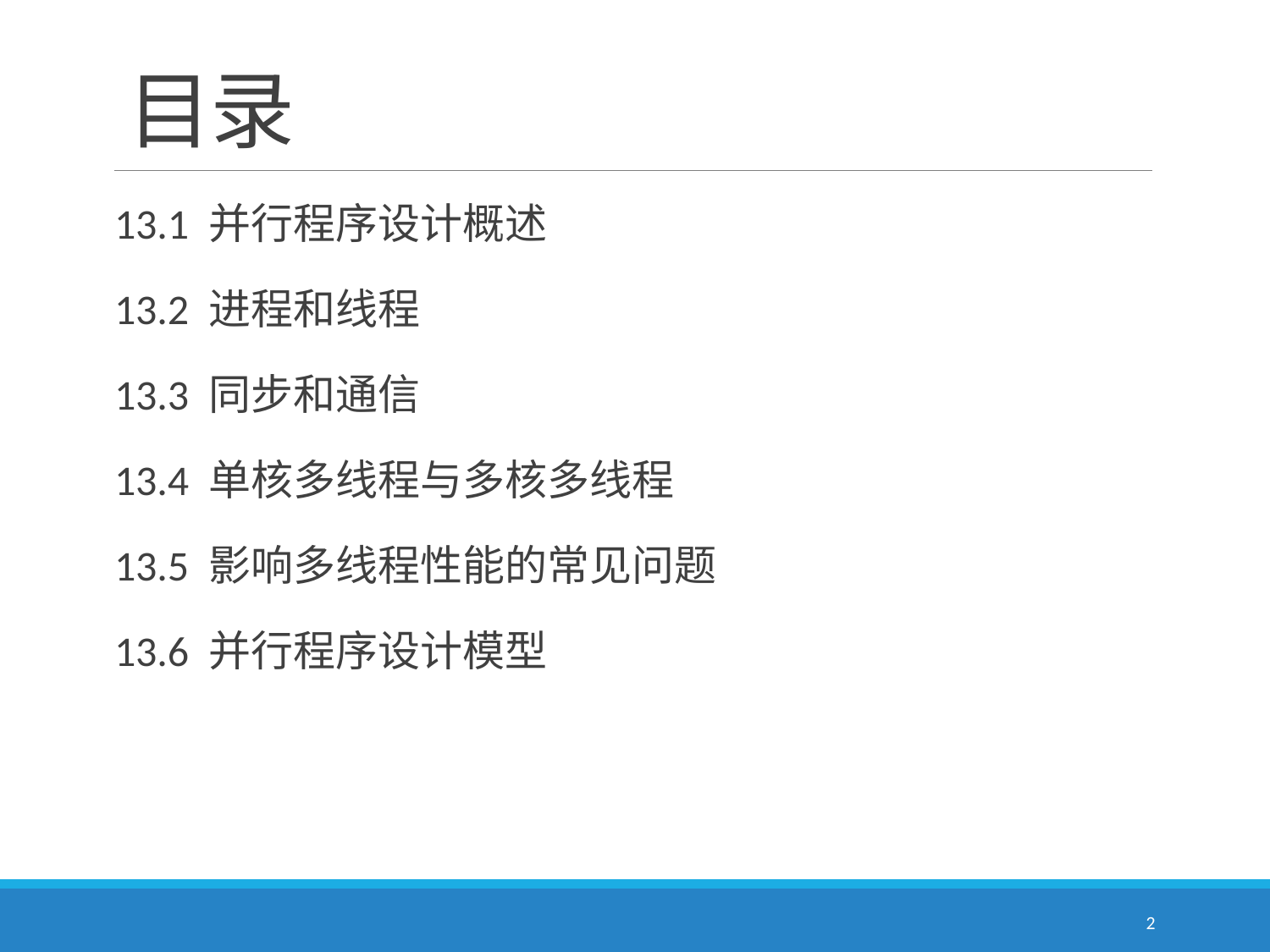

# 目录
13.1 并行程序设计概述
13.2 进程和线程
13.3 同步和通信
13.4 单核多线程与多核多线程
13.5 影响多线程性能的常见问题
13.6 并行程序设计模型
2